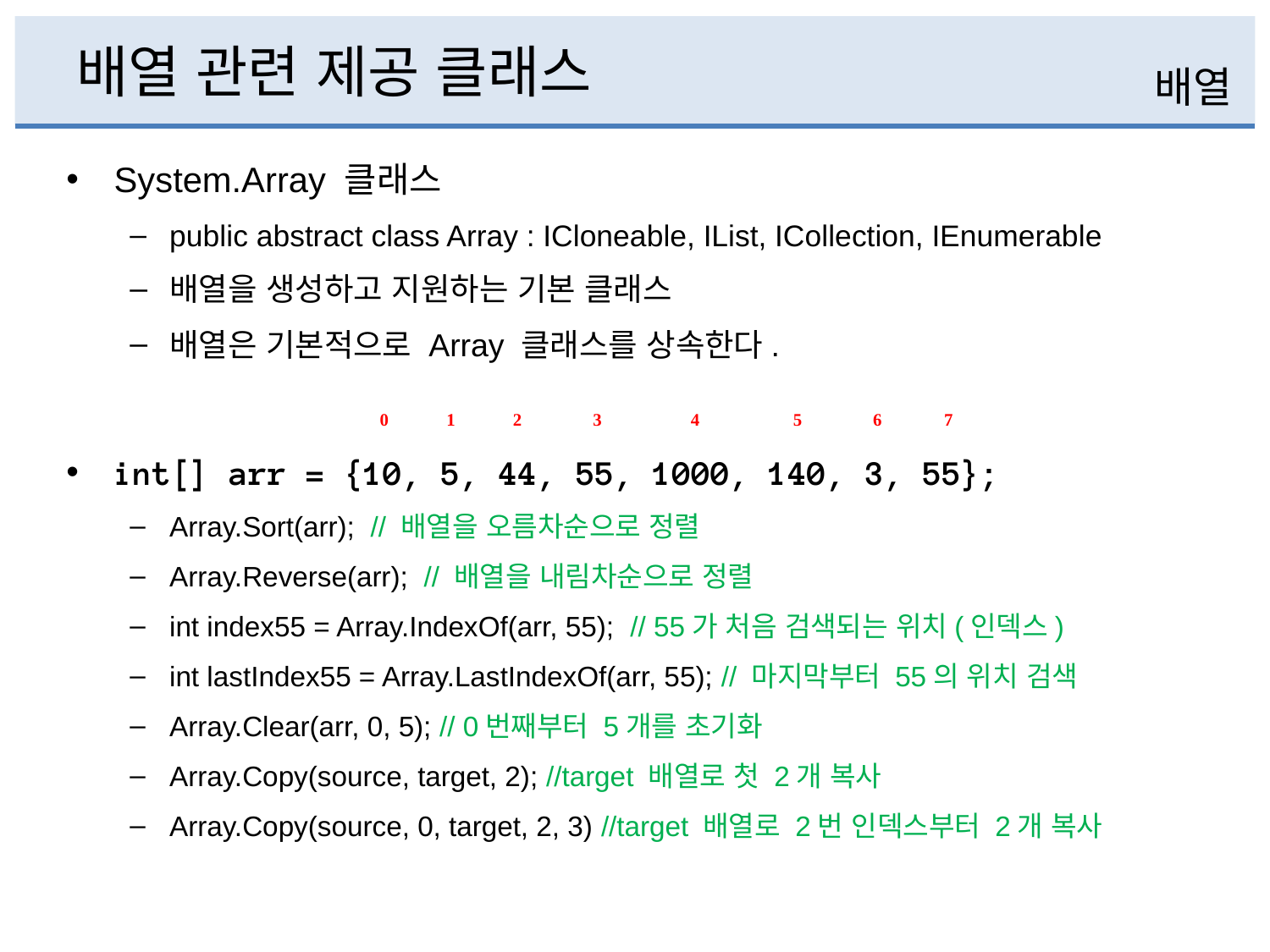

# 배열 관련 제공 클래스
배열
System.Array 클래스
public abstract class Array : ICloneable, IList, ICollection, IEnumerable
배열을 생성하고 지원하는 기본 클래스
배열은 기본적으로 Array 클래스를 상속한다.

int[] arr = {10, 5, 44, 55, 1000, 140, 3, 55};
Array.Sort(arr);  // 배열을 오름차순으로 정렬
Array.Reverse(arr);  // 배열을 내림차순으로 정렬
int index55 = Array.IndexOf(arr, 55);  // 55가 처음 검색되는 위치(인덱스)
int lastIndex55 = Array.LastIndexOf(arr, 55); // 마지막부터 55의 위치 검색
Array.Clear(arr, 0, 5); // 0번째부터 5개를 초기화
Array.Copy(source, target, 2); //target 배열로 첫 2개 복사
Array.Copy(source, 0, target, 2, 3) //target 배열로 2번 인덱스부터 2개 복사

0             1             2                3                    4                     5                6              7